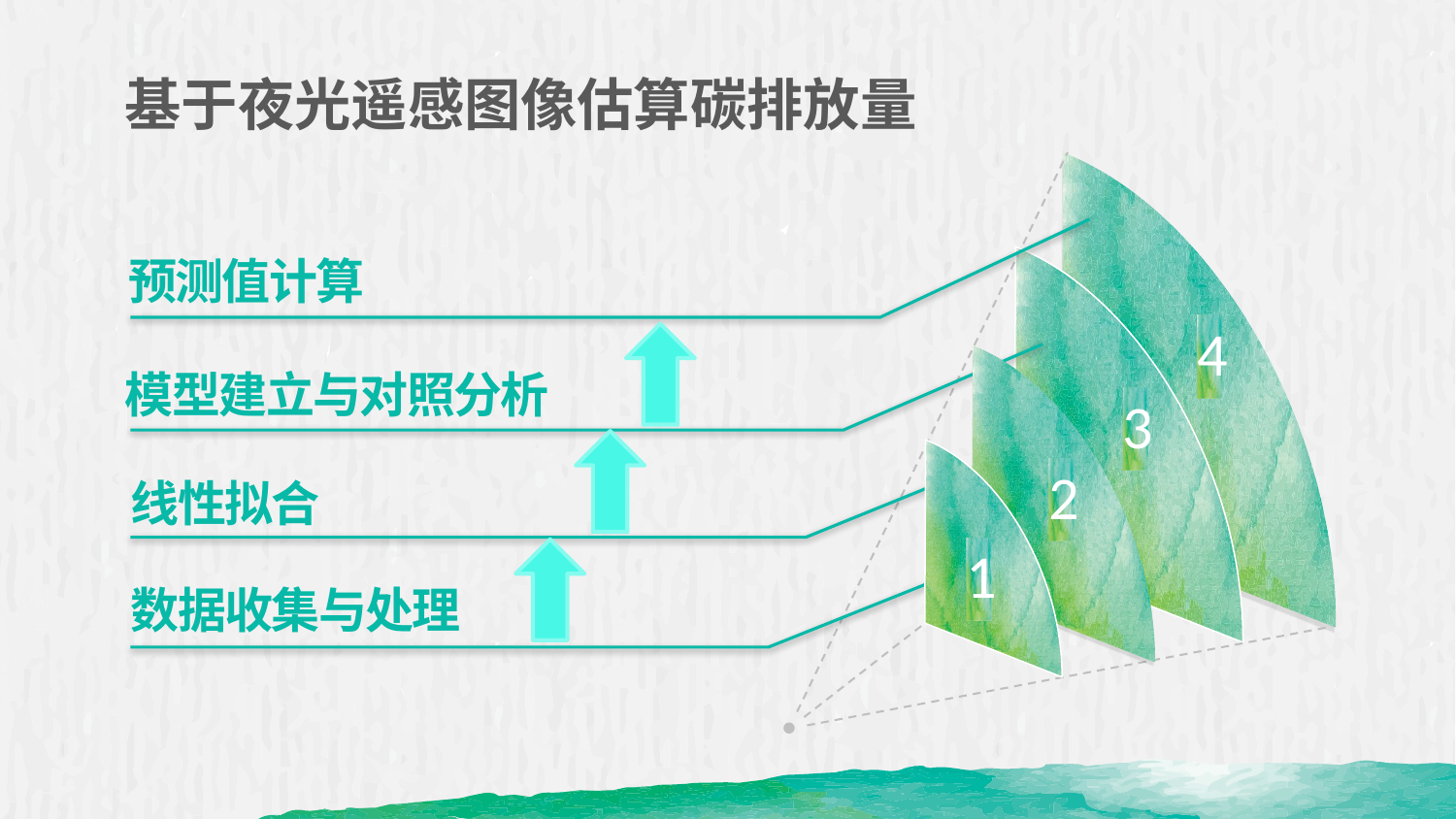

基于夜光遥感图像估算碳排放量

4

预测值计算

模型建立与对照分析

线性拟合

数据收集与处理

3

2

1